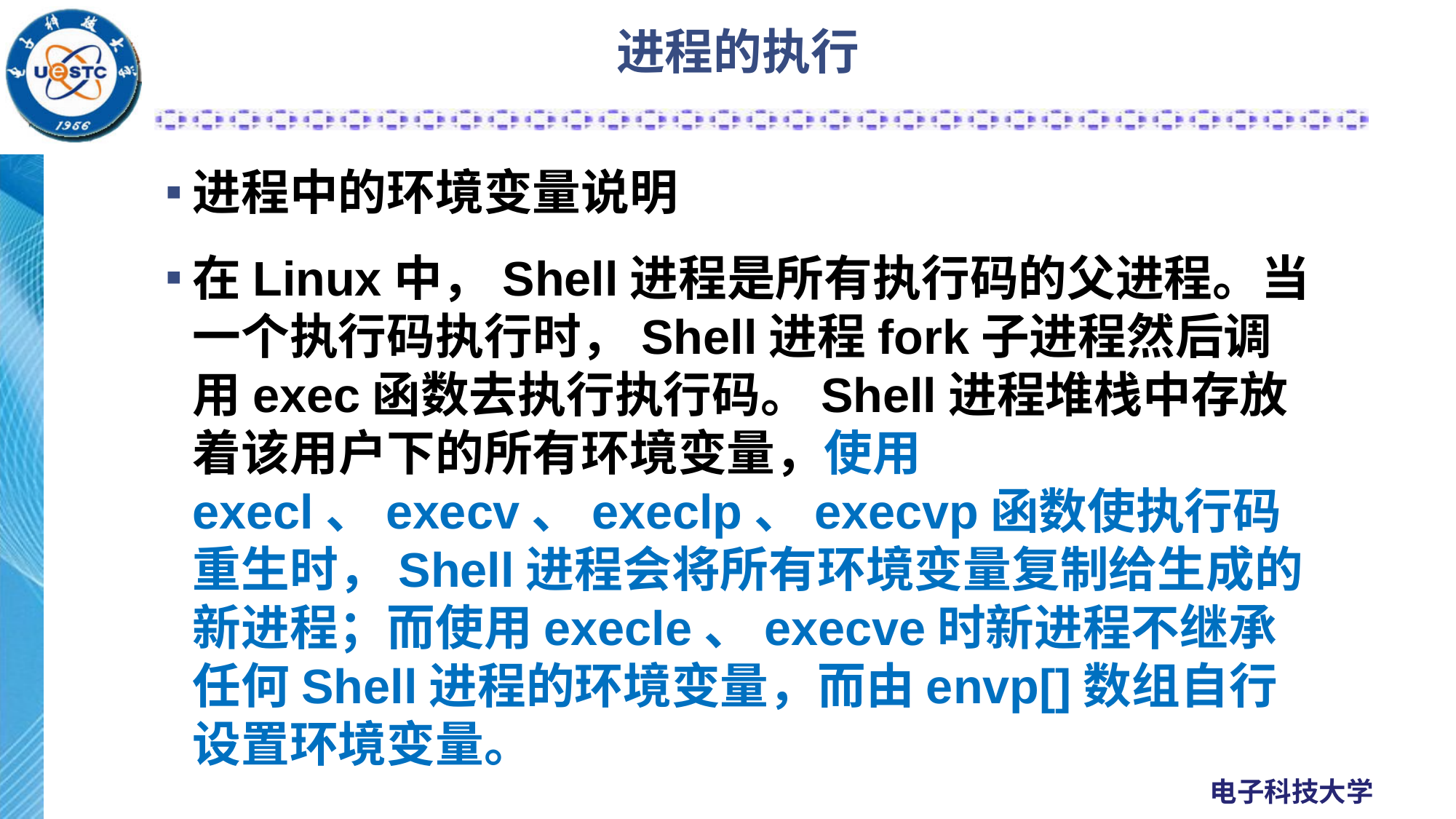

# 进程的执行
进程中的环境变量说明
在Linux中，Shell进程是所有执行码的父进程。当一个执行码执行时，Shell进程fork子进程然后调用exec函数去执行执行码。Shell进程堆栈中存放着该用户下的所有环境变量，使用execl、execv、execlp、execvp函数使执行码重生时，Shell进程会将所有环境变量复制给生成的新进程；而使用execle、execve时新进程不继承任何Shell进程的环境变量，而由envp[]数组自行设置环境变量。